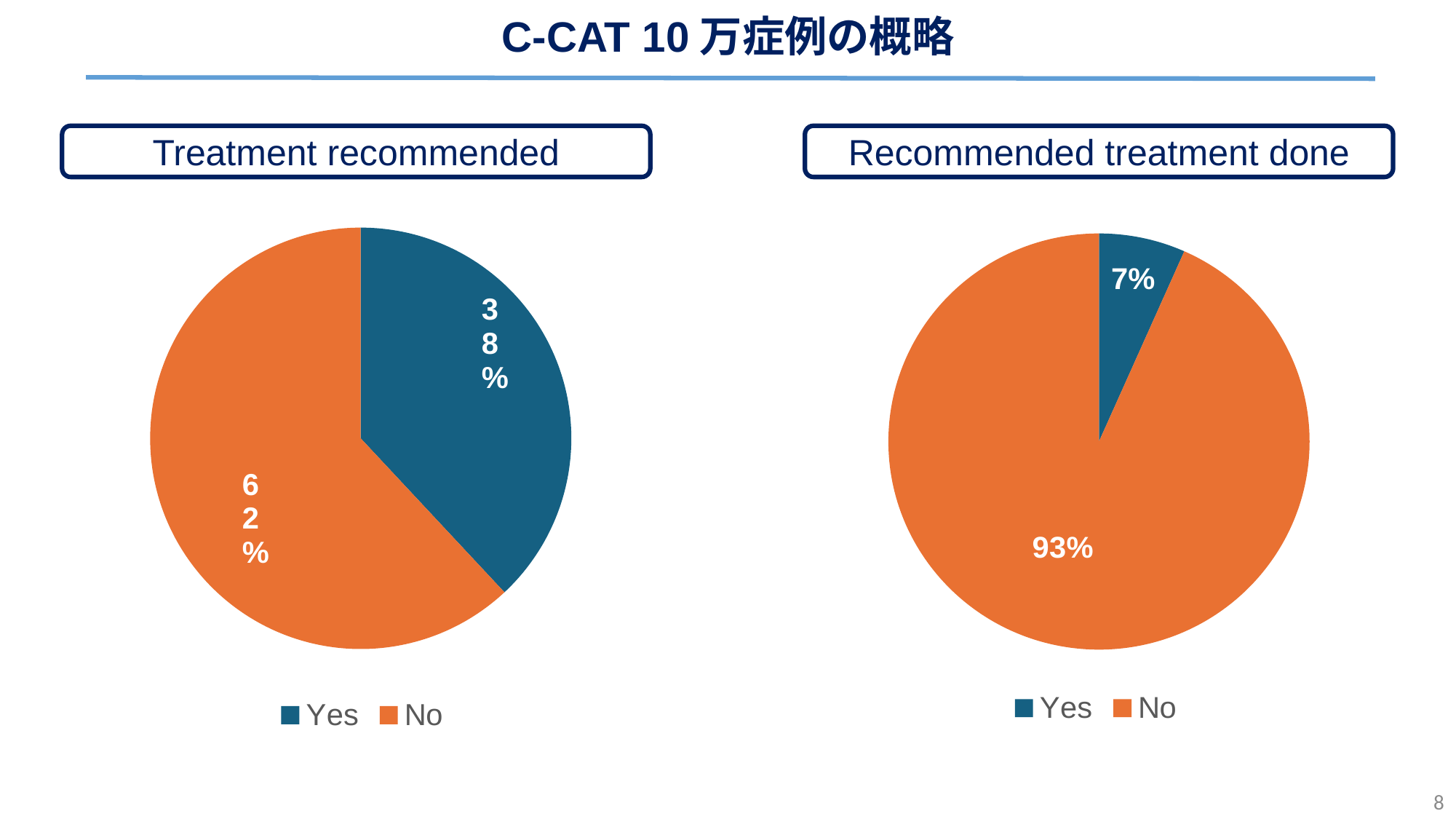

C-CAT 10万症例の概略
Treatment recommended
Recommended treatment done

### Chart

| Category |  |
|---|---|
| Yes | 6723.0 |
| No | 94506.0 |

### Chart

| Category |  |
|---|---|
| Yes | 38510.0 |
| No | 62719.0 |
8